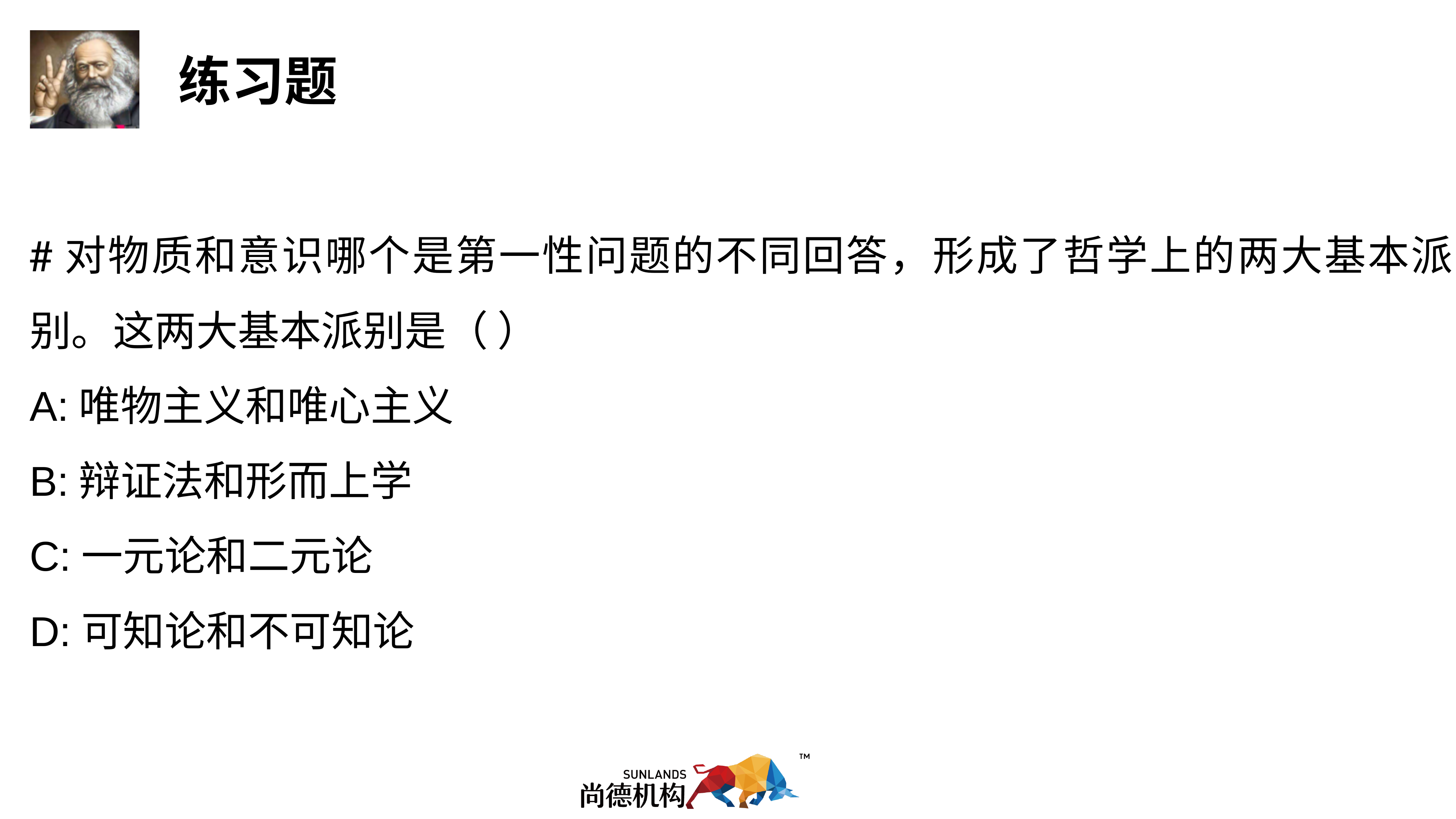

#对物质和意识哪个是第一性问题的不同回答，形成了哲学上的两大基本派别。这两大基本派别是（ ）
A:​唯物主义和唯心主义
B:辩证法和形而上学
C:一元论和二元论
D:可知论和不可知论